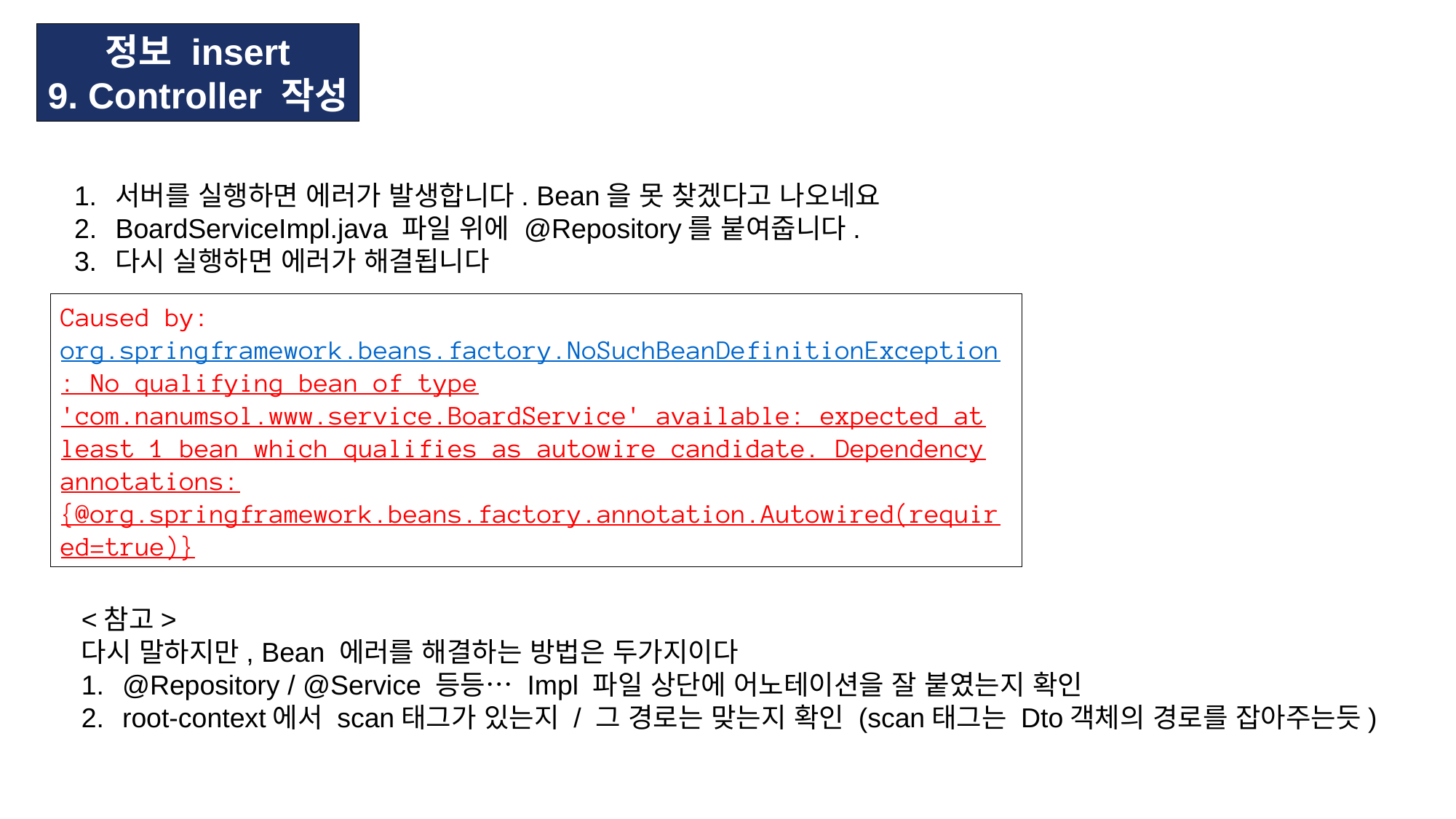

정보 insert
9. Controller 작성
서버를 실행하면 에러가 발생합니다. Bean을 못 찾겠다고 나오네요
BoardServiceImpl.java 파일 위에 @Repository를 붙여줍니다.
다시 실행하면 에러가 해결됩니다
Caused by: org.springframework.beans.factory.NoSuchBeanDefinitionException: No qualifying bean of type 'com.nanumsol.www.service.BoardService' available: expected at least 1 bean which qualifies as autowire candidate. Dependency annotations: {@org.springframework.beans.factory.annotation.Autowired(required=true)}
<참고>
다시 말하지만, Bean 에러를 해결하는 방법은 두가지이다
@Repository / @Service 등등… Impl 파일 상단에 어노테이션을 잘 붙였는지 확인
root-context에서 scan태그가 있는지 / 그 경로는 맞는지 확인 (scan태그는 Dto객체의 경로를 잡아주는듯)